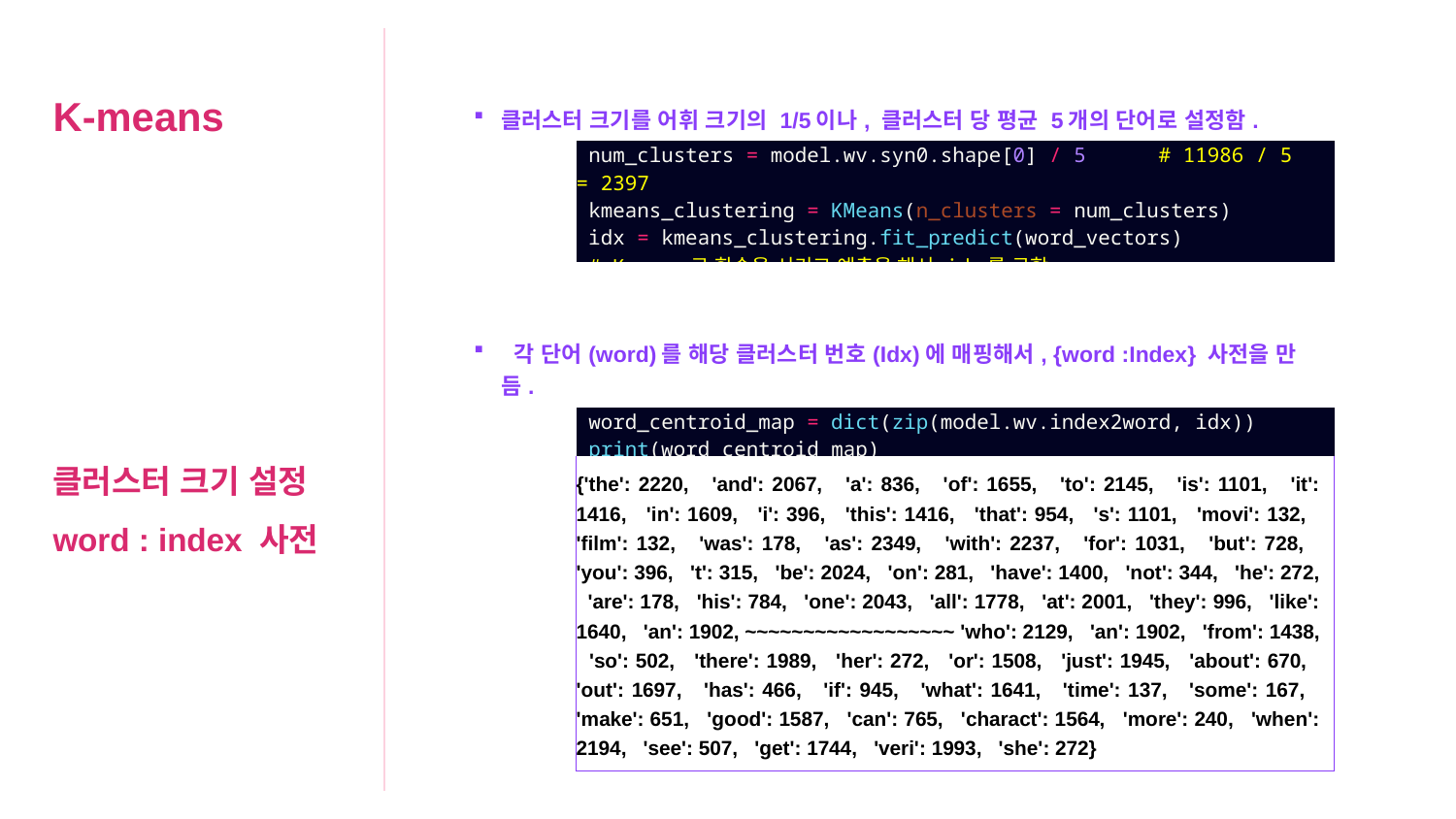

K-means
| 클러스터 크기를 어휘 크기의 1/5이나, 클러스터 당 평균 5개의 단어로 설정함. |  |
| --- | --- |
|  | num\_clusters = model.wv.syn0.shape[0] / 5 # 11986 / 5 = 2397 kmeans\_clustering = KMeans(n\_clusters = num\_clusters) idx = kmeans\_clustering.fit\_predict(word\_vectors) # Kmeans로 학습을 시키고 예측을 해서 idx를 구함. |
| 각 단어(word)를 해당 클러스터 번호(Idx)에 매핑해서, {word :Index} 사전을 만듬. |  |
|  | word\_centroid\_map = dict(zip(model.wv.index2word, idx)) print(word\_centroid\_map) |
|  | {'the': 2220, 'and': 2067, 'a': 836, 'of': 1655, 'to': 2145, 'is': 1101, 'it': 1416, 'in': 1609, 'i': 396, 'this': 1416, 'that': 954, 's': 1101, 'movi': 132, 'film': 132, 'was': 178, 'as': 2349, 'with': 2237, 'for': 1031, 'but': 728, 'you': 396, 't': 315, 'be': 2024, 'on': 281, 'have': 1400, 'not': 344, 'he': 272, 'are': 178, 'his': 784, 'one': 2043, 'all': 1778, 'at': 2001, 'they': 996, 'like': 1640, 'an': 1902, ~~~~~~~~~~~~~~~~~~ 'who': 2129, 'an': 1902, 'from': 1438, 'so': 502, 'there': 1989, 'her': 272, 'or': 1508, 'just': 1945, 'about': 670, 'out': 1697, 'has': 466, 'if': 945, 'what': 1641, 'time': 137, 'some': 167, 'make': 651, 'good': 1587, 'can': 765, 'charact': 1564, 'more': 240, 'when': 2194, 'see': 507, 'get': 1744, 'veri': 1993, 'she': 272} |
클러스터 크기 설정
word : index 사전